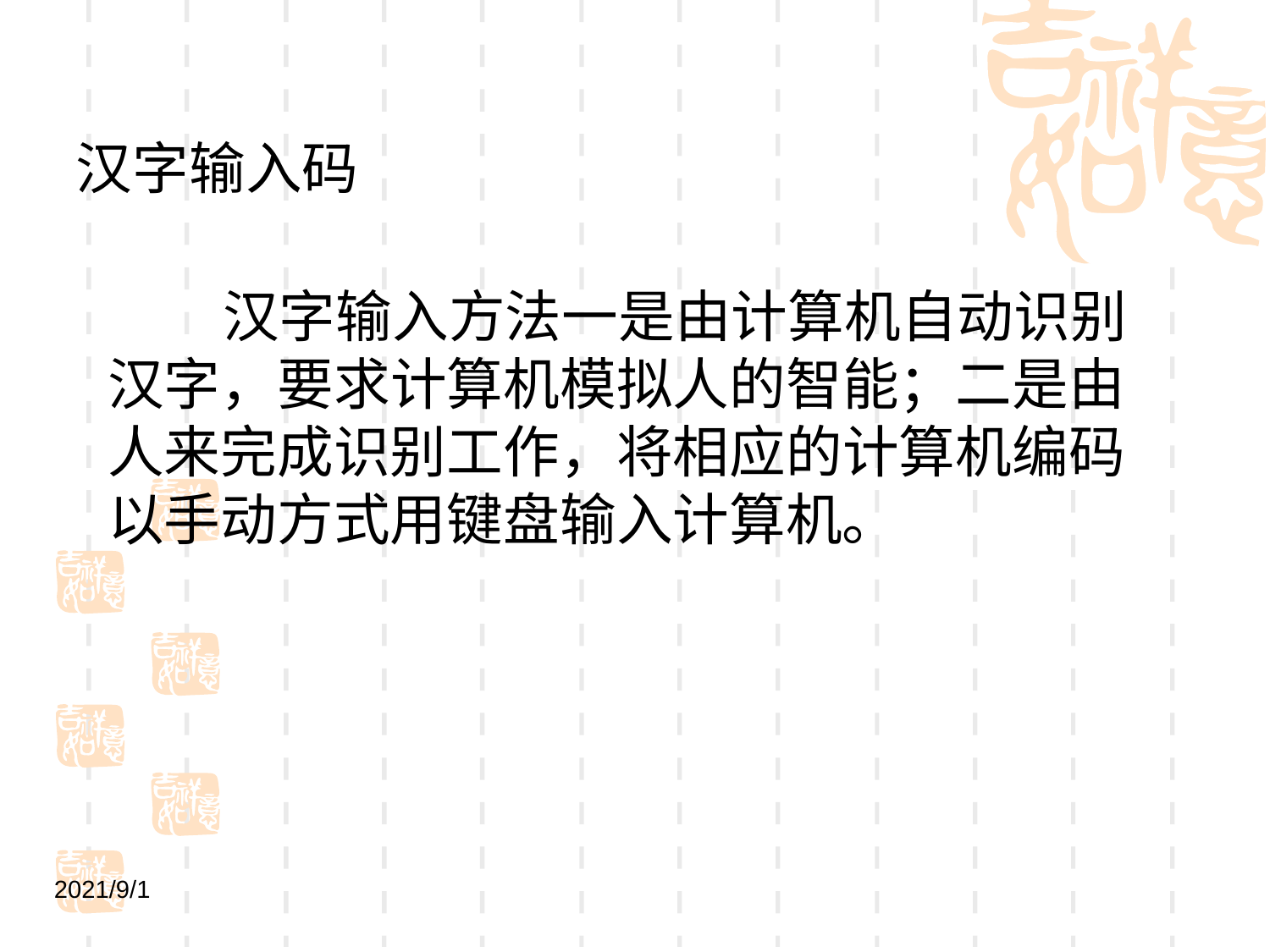

汉字输入码
        汉字输入方法一是由计算机自动识别汉字，要求计算机模拟人的智能；二是由人来完成识别工作，将相应的计算机编码以手动方式用键盘输入计算机。
2021/9/1